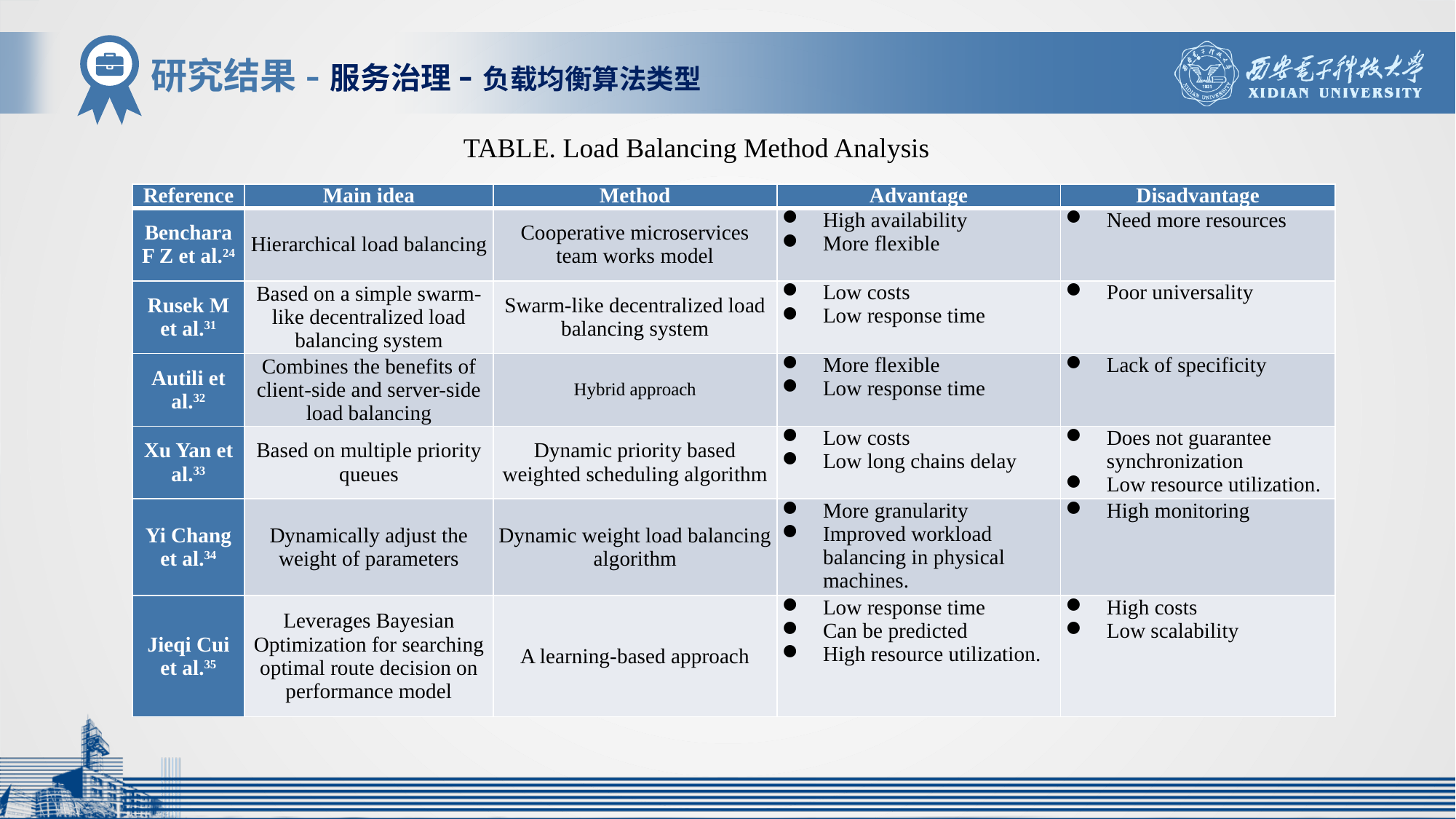

研究结果-服务治理-负载均衡算法类型

TABLE. Load Balancing Method Analysis
| Reference | Main idea | Method | Advantage | Disadvantage |
| --- | --- | --- | --- | --- |
| Benchara F Z et al.24 | Hierarchical load balancing | Cooperative microservices team works model | High availability More flexible | Need more resources |
| Rusek M et al.31 | Based on a simple swarm-like decentralized load balancing system | Swarm-like decentralized load balancing system | Low costs Low response time | Poor universality |
| Autili et al.32 | Combines the benefits of client-side and server-side load balancing | Hybrid approach | More flexible Low response time | Lack of specificity |
| Xu Yan et al.33 | Based on multiple priority queues | Dynamic priority based weighted scheduling algorithm | Low costs Low long chains delay | Does not guarantee synchronization Low resource utilization. |
| Yi Chang et al.34 | Dynamically adjust the weight of parameters | Dynamic weight load balancing algorithm | More granularity Improved workload balancing in physical machines. | High monitoring |
| Jieqi Cui et al.35 | Leverages Bayesian Optimization for searching optimal route decision on performance model | A learning-based approach | Low response time Can be predicted High resource utilization. | High costs Low scalability |